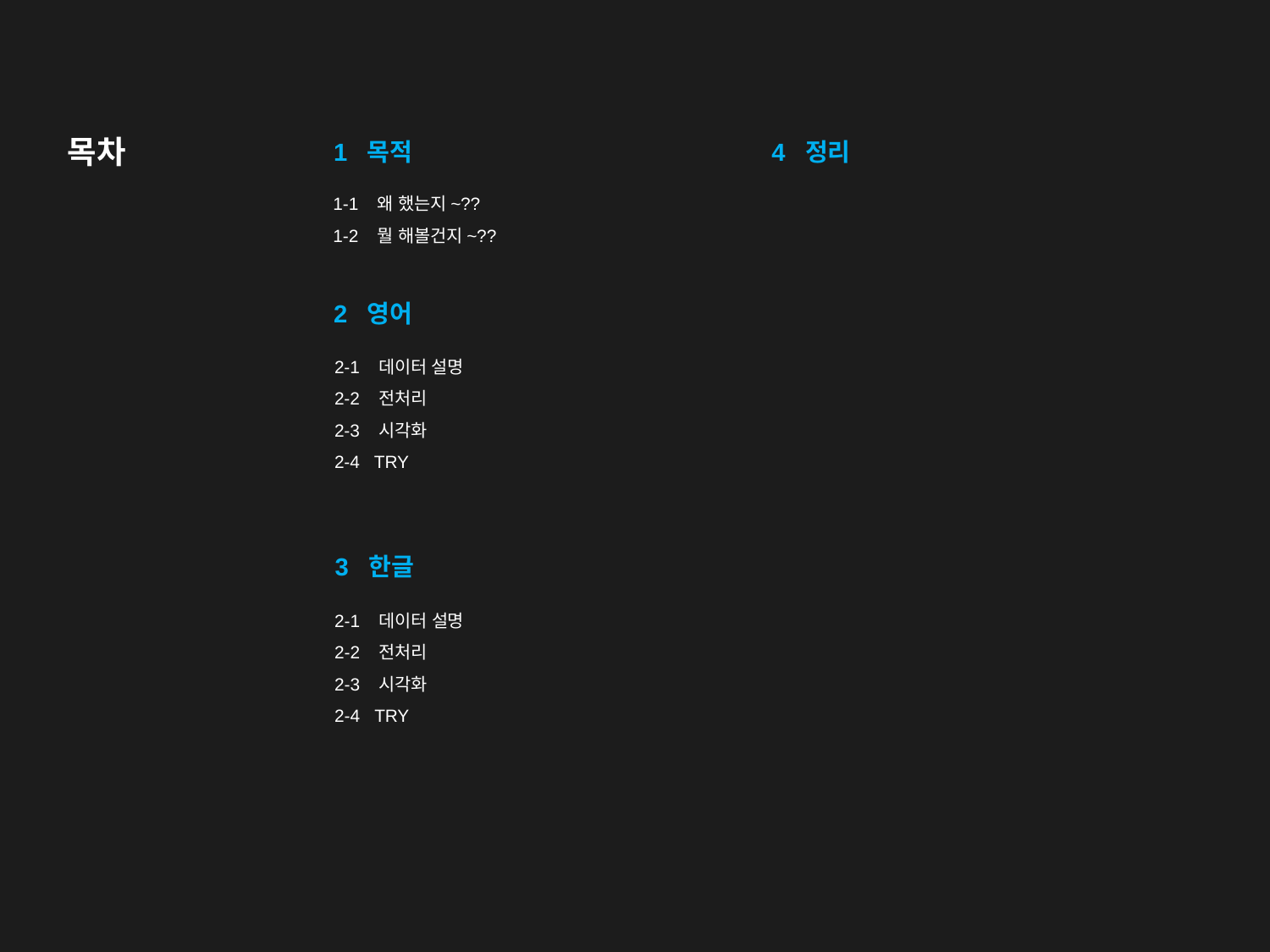

목차
4  정리
1  목적
1-1   왜 했는지~??
1-2   뭘 해볼건지~??
2  영어
2-1   데이터 설명
2-2   전처리
2-3   시각화
2-4   TRY
3  한글
2-1   데이터 설명
2-2   전처리
2-3   시각화
2-4   TRY